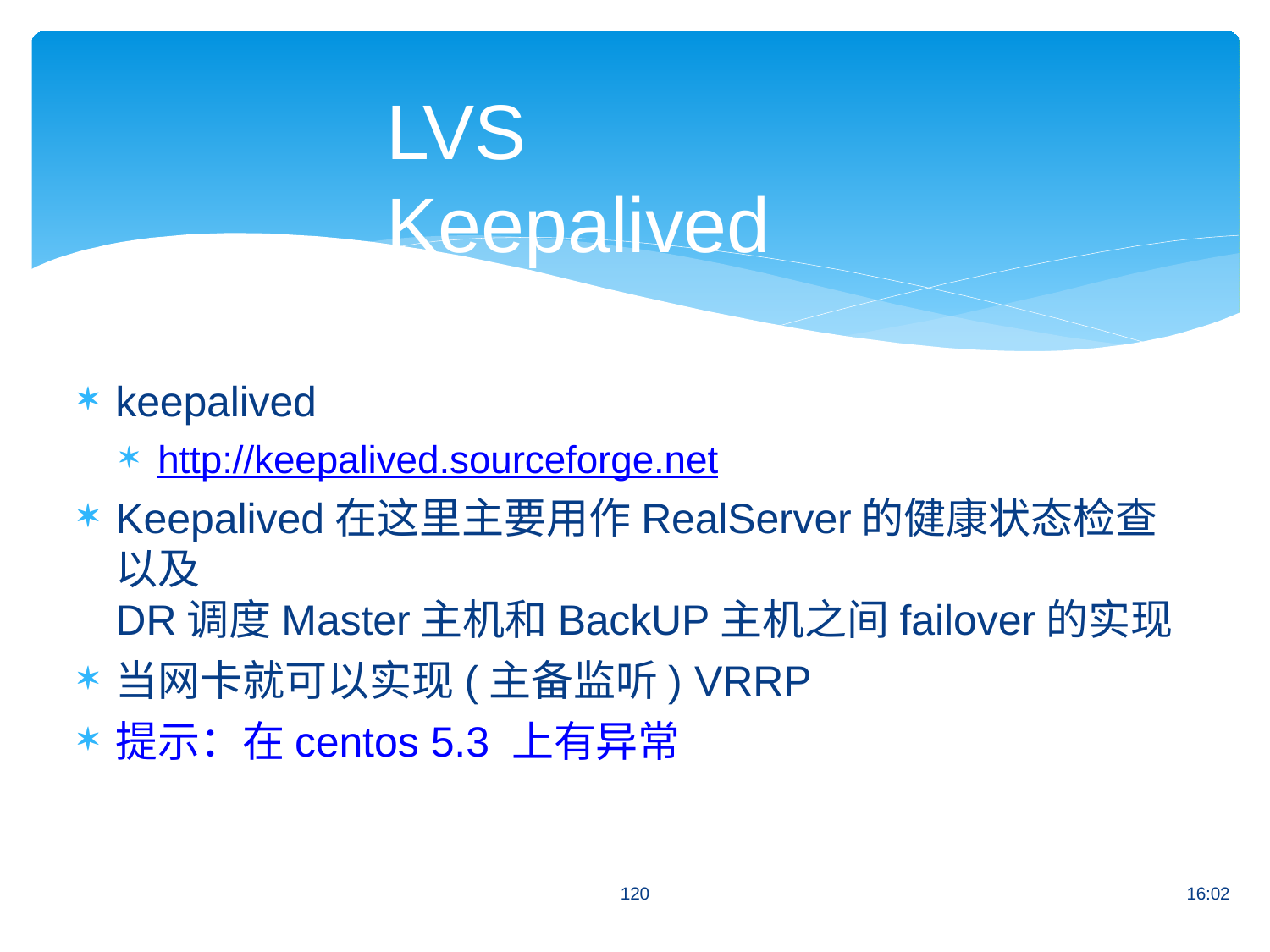

# LVS Keepalived

keepalived
http://keepalived.sourceforge.net
Keepalived在这里主要用作RealServer的健康状态检查以及
DR调度Master主机和BackUP主机之间failover的实现
当网卡就可以实现(主备监听) VRRP
提示：在centos 5.3 上有异常
120
16:02